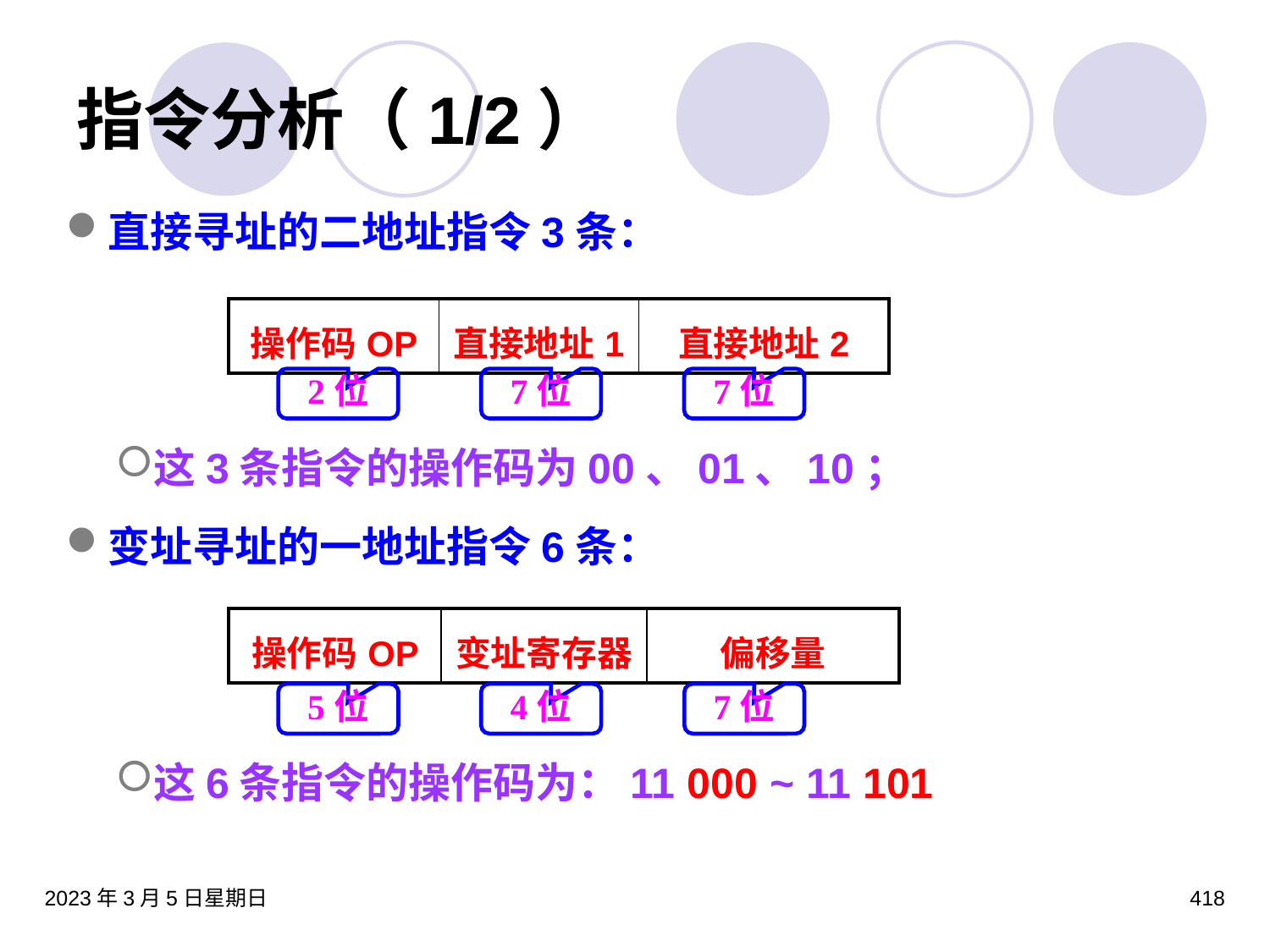

# 指令分析（1/2）
直接寻址的二地址指令3条：

这3条指令的操作码为00、01、10；
变址寻址的一地址指令6条：

这6条指令的操作码为：11 000 ~ 11 101
| 操作码OP | 直接地址1 | 直接地址2 |
| --- | --- | --- |
2位
7位
7位
| 操作码OP | 变址寄存器 | 偏移量 |
| --- | --- | --- |
5位
4位
7位
2023年3月5日星期日
418